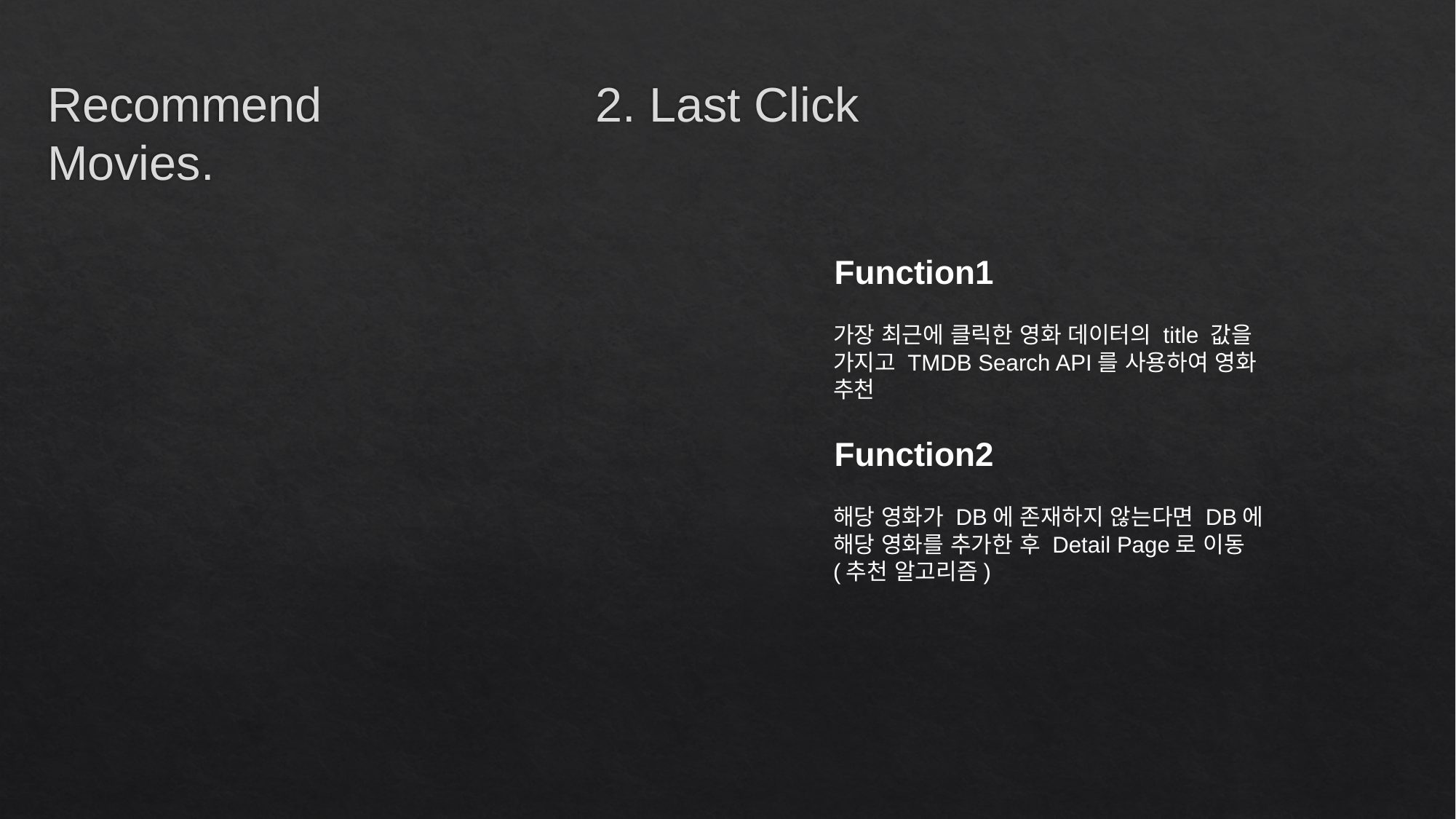

Recommend Movies.
2. Last Click
Function1
가장 최근에 클릭한 영화 데이터의 title 값을 가지고 TMDB Search API를 사용하여 영화 추천
Function2
해당 영화가 DB에 존재하지 않는다면 DB에 해당 영화를 추가한 후 Detail Page로 이동 (추천 알고리즘)